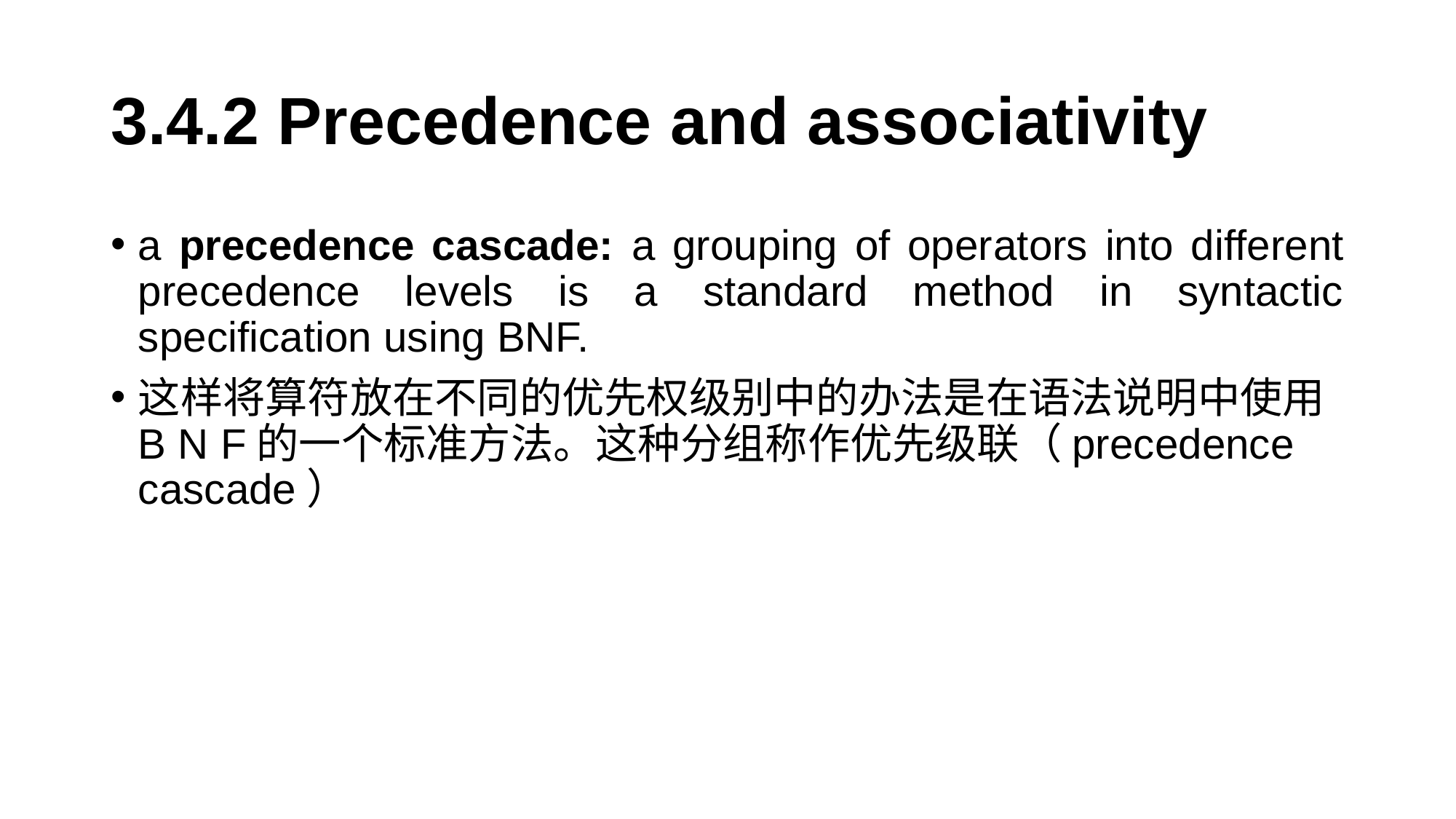

# 3.4.2 Precedence and associativity
a precedence cascade: a grouping of oper­ators into different precedence levels is a standard method in syntactic specification using BNF.
这样将算符放在不同的优先权级别中的办法是在语法说明中使用B N F的一个标准方法。这种分组称作优先级联（precedence cascade）